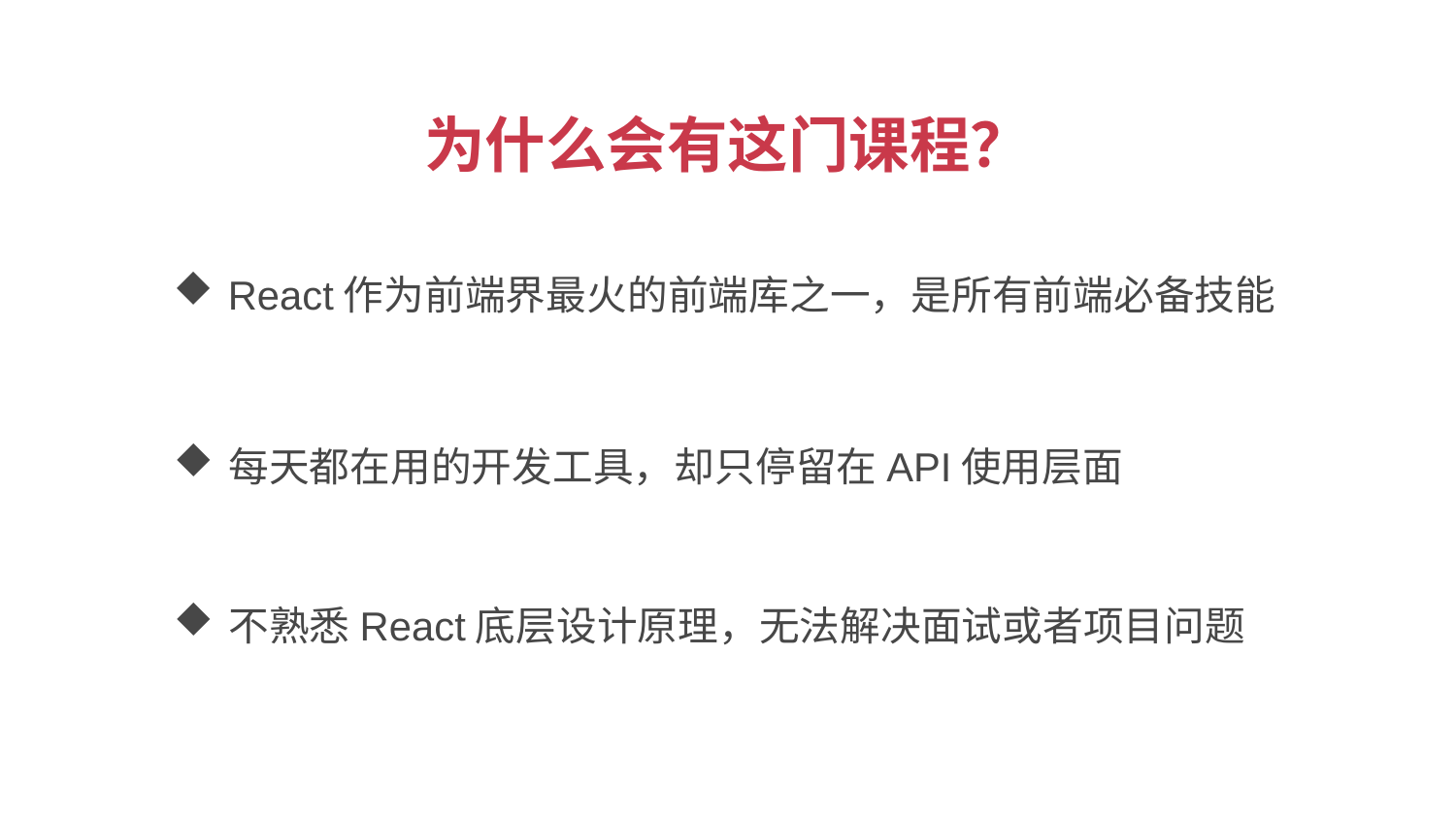

为什么会有这门课程？
React作为前端界最火的前端库之一，是所有前端必备技能
每天都在用的开发工具，却只停留在API使用层面
不熟悉React底层设计原理，无法解决面试或者项目问题